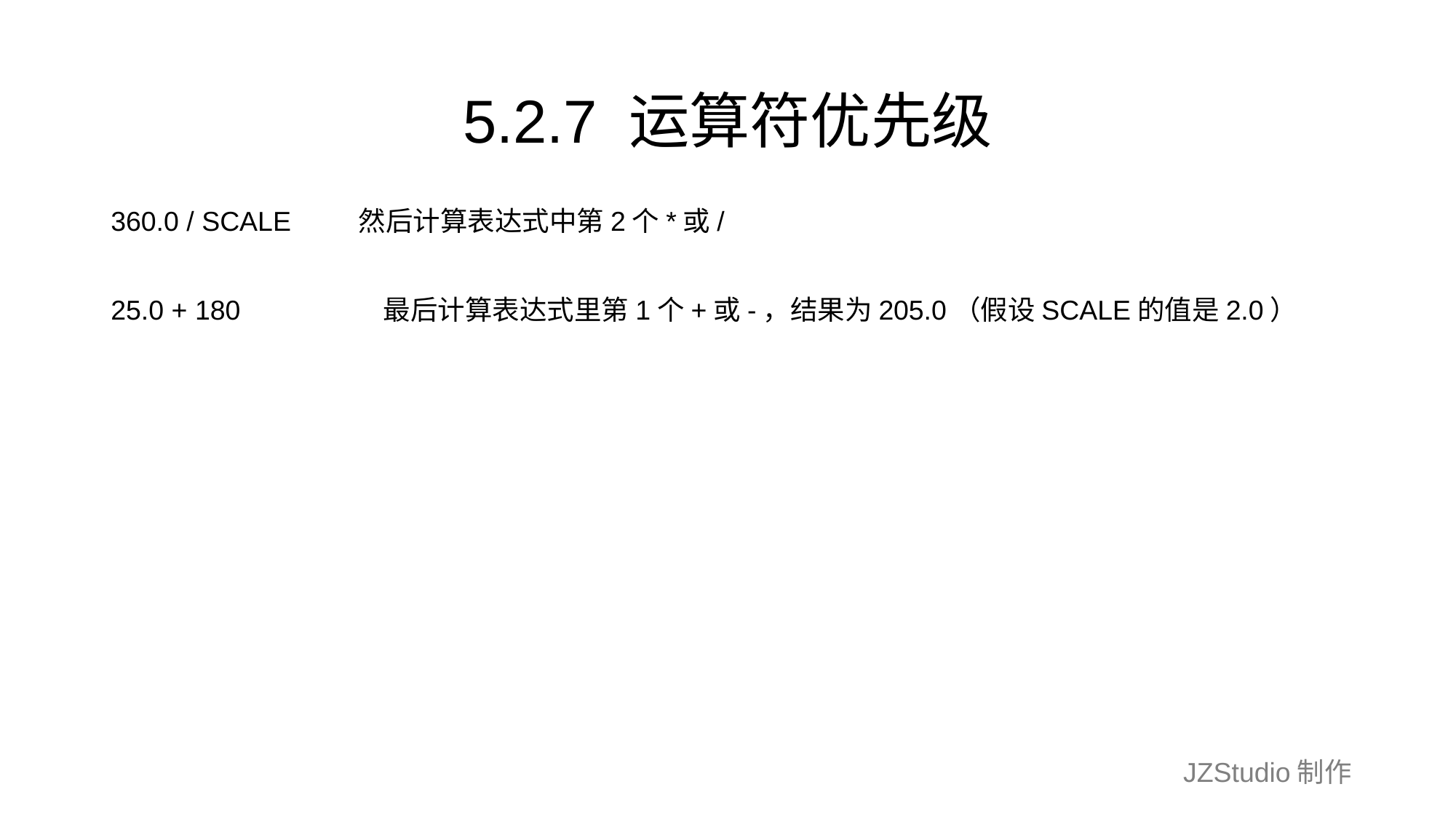

# 5.2.7 运算符优先级
360.0 / SCALE　　 然后计算表达式中第2个*或/

25.0 + 180　　　　　最后计算表达式里第1个+或-，结果为205.0（假设SCALE的值是2.0）